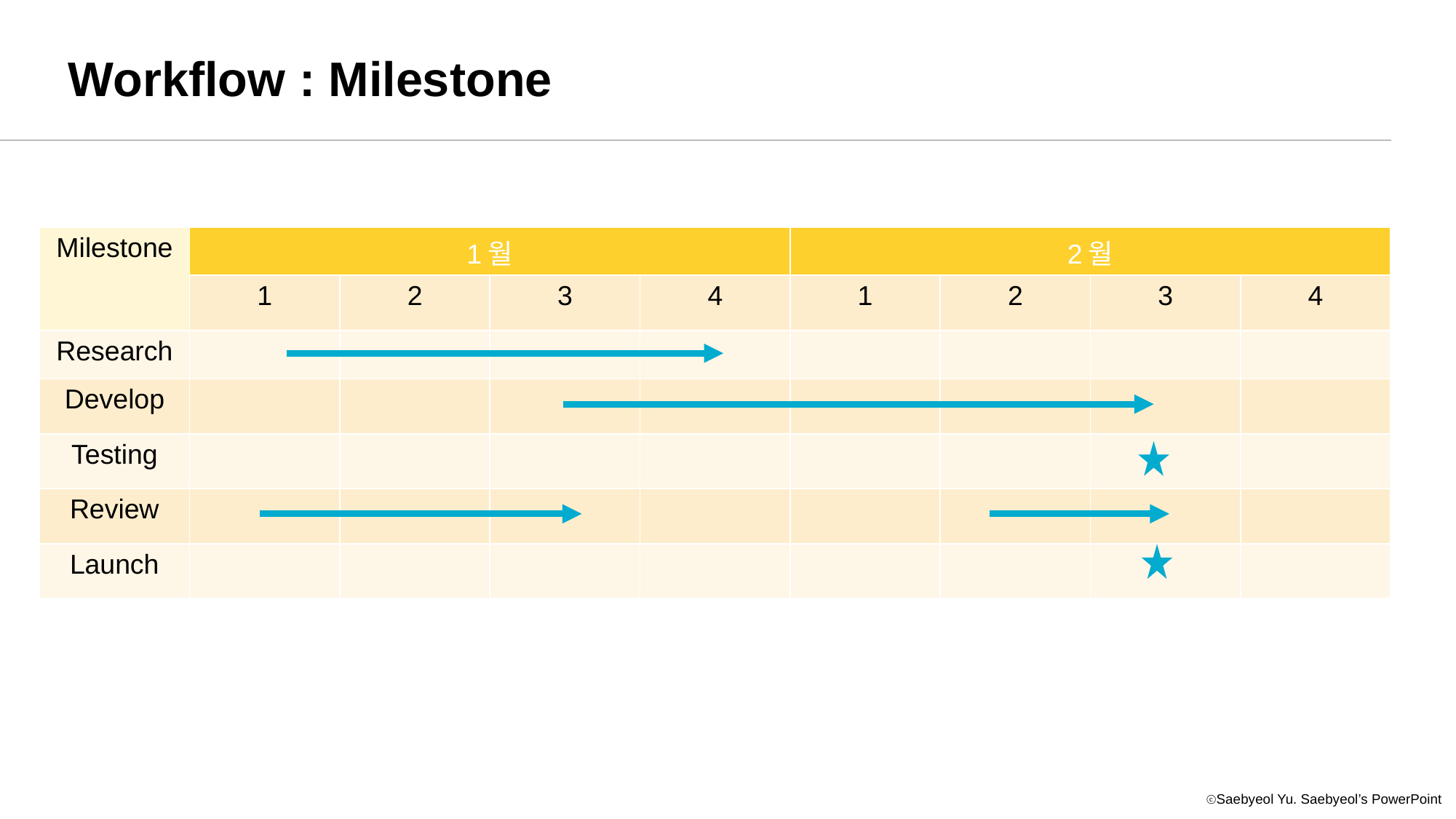

Workflow : Milestone
| Milestone | 1월 |  |  |  | 2월 |  |  |  |
| --- | --- | --- | --- | --- | --- | --- | --- | --- |
|  | 1 | 2 | 3 | 4 | 1 | 2 | 3 | 4 |
| Research |  |  |  |  |  |  |  |  |
| Develop |  |  |  |  |  |  |  |  |
| Testing |  |  |  |  |  |  |  |  |
| Review |  |  |  |  |  |  |  |  |
| Launch |  |  |  |  |  |  |  |  |